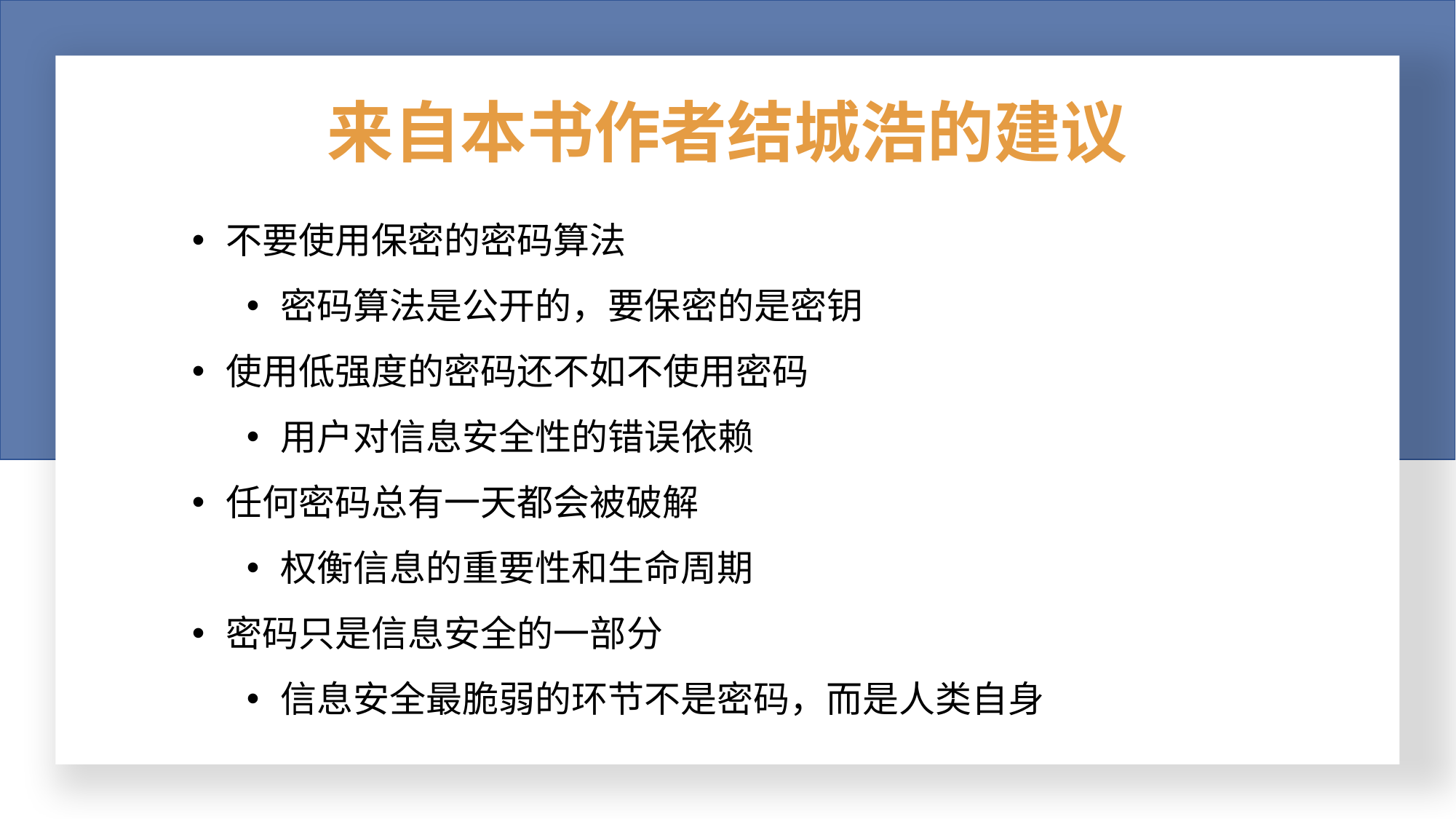

# 来自本书作者结城浩的建议
不要使用保密的密码算法
密码算法是公开的，要保密的是密钥
使用低强度的密码还不如不使用密码
用户对信息安全性的错误依赖
任何密码总有一天都会被破解
权衡信息的重要性和生命周期
密码只是信息安全的一部分
信息安全最脆弱的环节不是密码，而是人类自身